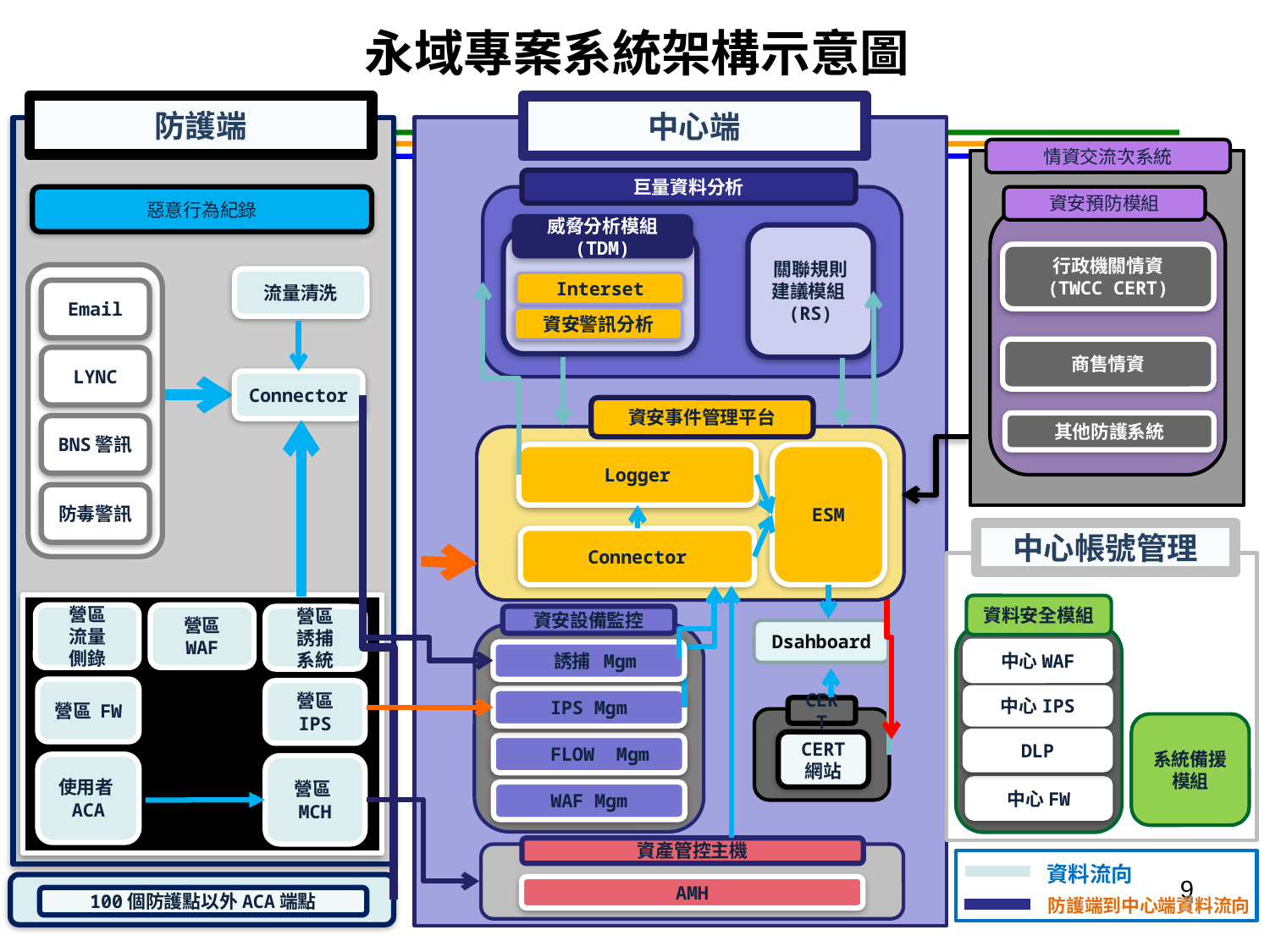

永域專案系統架構示意圖
防護端
中心端

情資交流次系統

巨量資料分析
惡意行為紀錄

資安預防模組

威脅分析模組
(TDM)
關聯規則建議模組(RS)

行政機關情資
(TWCC CERT)

流量清洗
Interset
Email
資安警訊分析
商售情資
LYNC
Connector
資安事件管理平台
其他防護系統
BNS警訊

Logger
ESM
防毒警訊
中心帳號管理

資料安全模組

中心WAF
中心IPS
DLP
中心FW
系統備援模組
Connector

營區
流量
側錄
營區
WAF
資安設備監控
營區
誘捕
系統
Dsahboard

營區 IPS
  誘捕  Mgm
營區 FW
營區 IPS
IPS Mgm
CERT

CERT
網站
  FLOW  Mgm

使用者ACA
營區MCH
WAF Mgm
資產管控主機

AMH
100個防護點以外ACA端點

資料流向
防護端到中心端資料流向
9
9